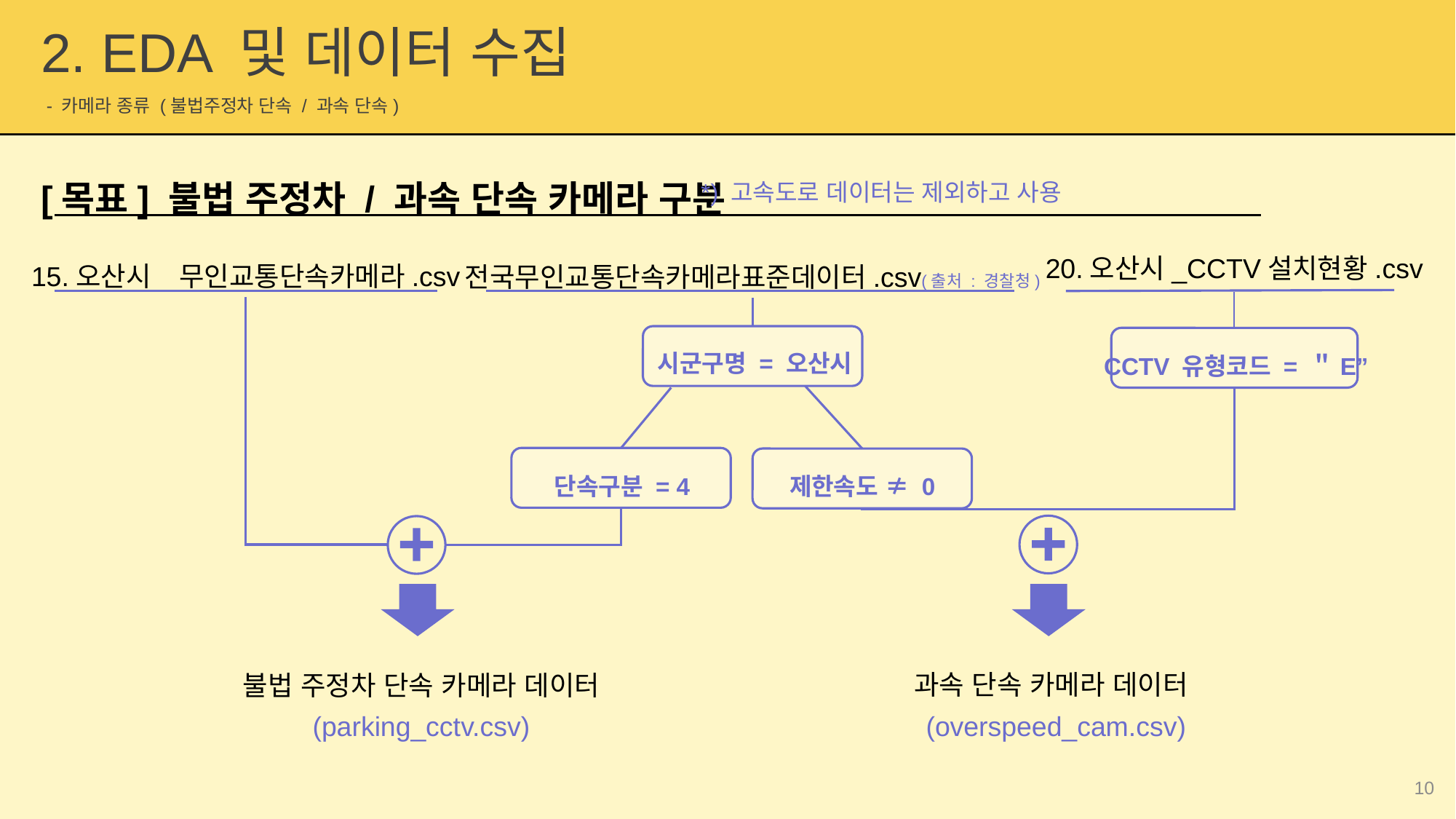

2. EDA 및 데이터 수집
       - 카메라 종류 (불법주정차 단속 / 과속 단속)
[목표] 불법 주정차 / 과속 단속 카메라 구분
*) 고속도로 데이터는 제외하고 사용
15.오산시_무인교통단속카메라.csv
전국무인교통단속카메라표준데이터.csv(출처 : 경찰청)
20.오산시_CCTV설치현황.csv

시군구명 = 오산시

CCTV 유형코드 = ＂E”

단속구분 = 4

제한속도 ≠ 0

과속 단속 카메라 데이터
불법 주정차 단속 카메라 데이터
(overspeed_cam.csv)
(parking_cctv.csv)
10